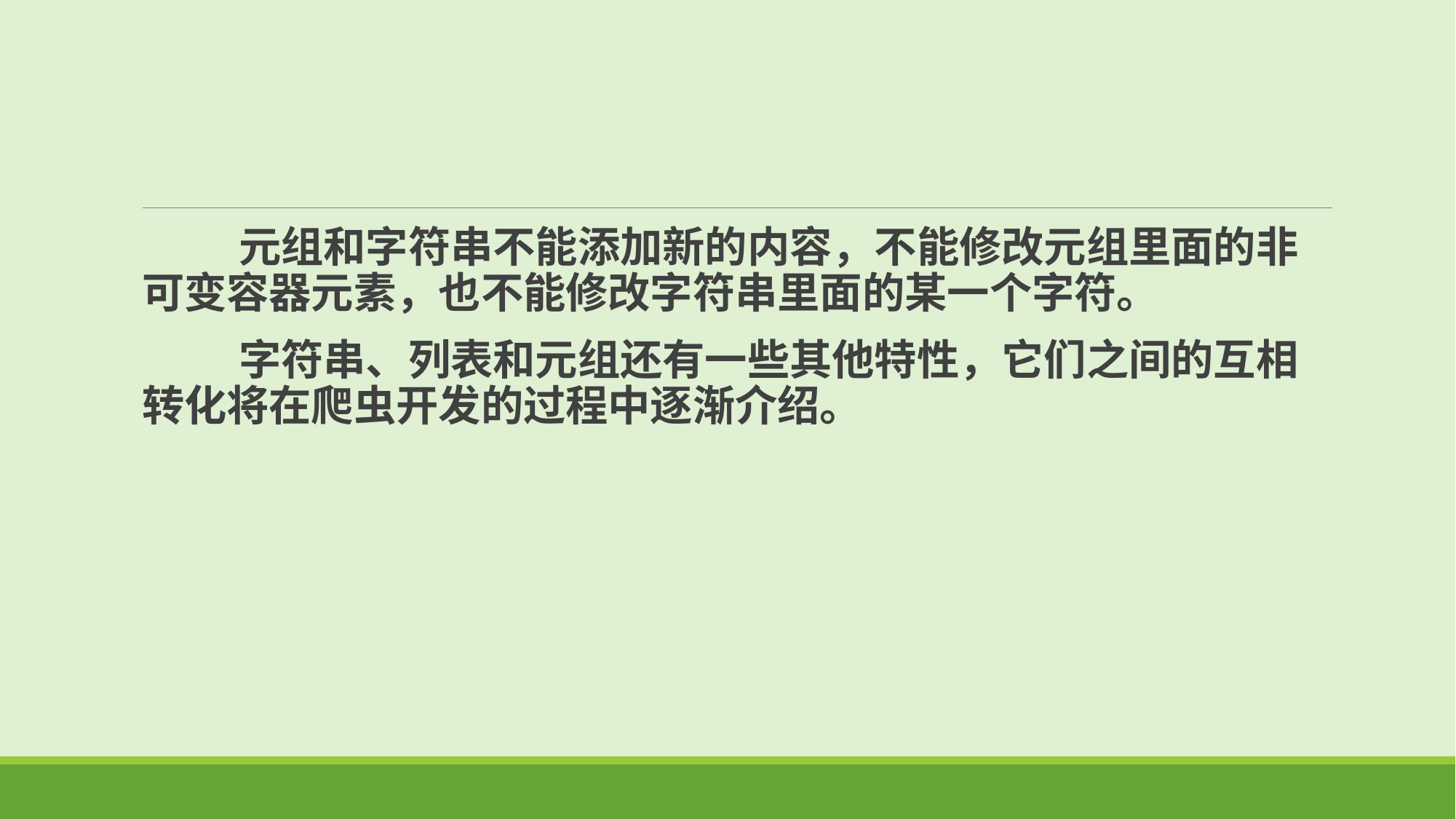

元组和字符串不能添加新的内容，不能修改元组里面的非可变容器元素，也不能修改字符串里面的某一个字符。
         字符串、列表和元组还有一些其他特性，它们之间的互相转化将在爬虫开发的过程中逐渐介绍。